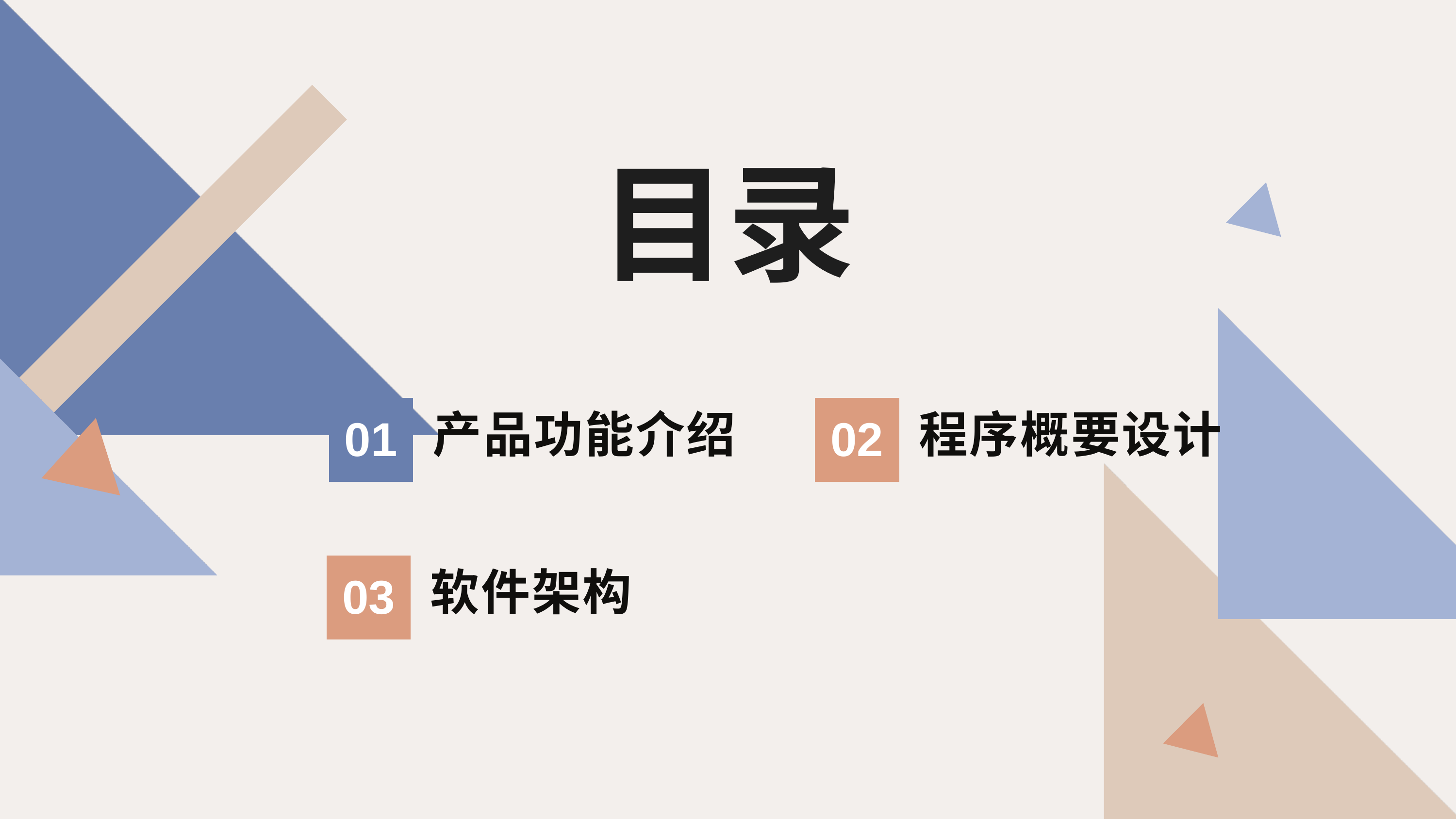

目录

产品功能介绍
程序概要设计
01
02

软件架构
03